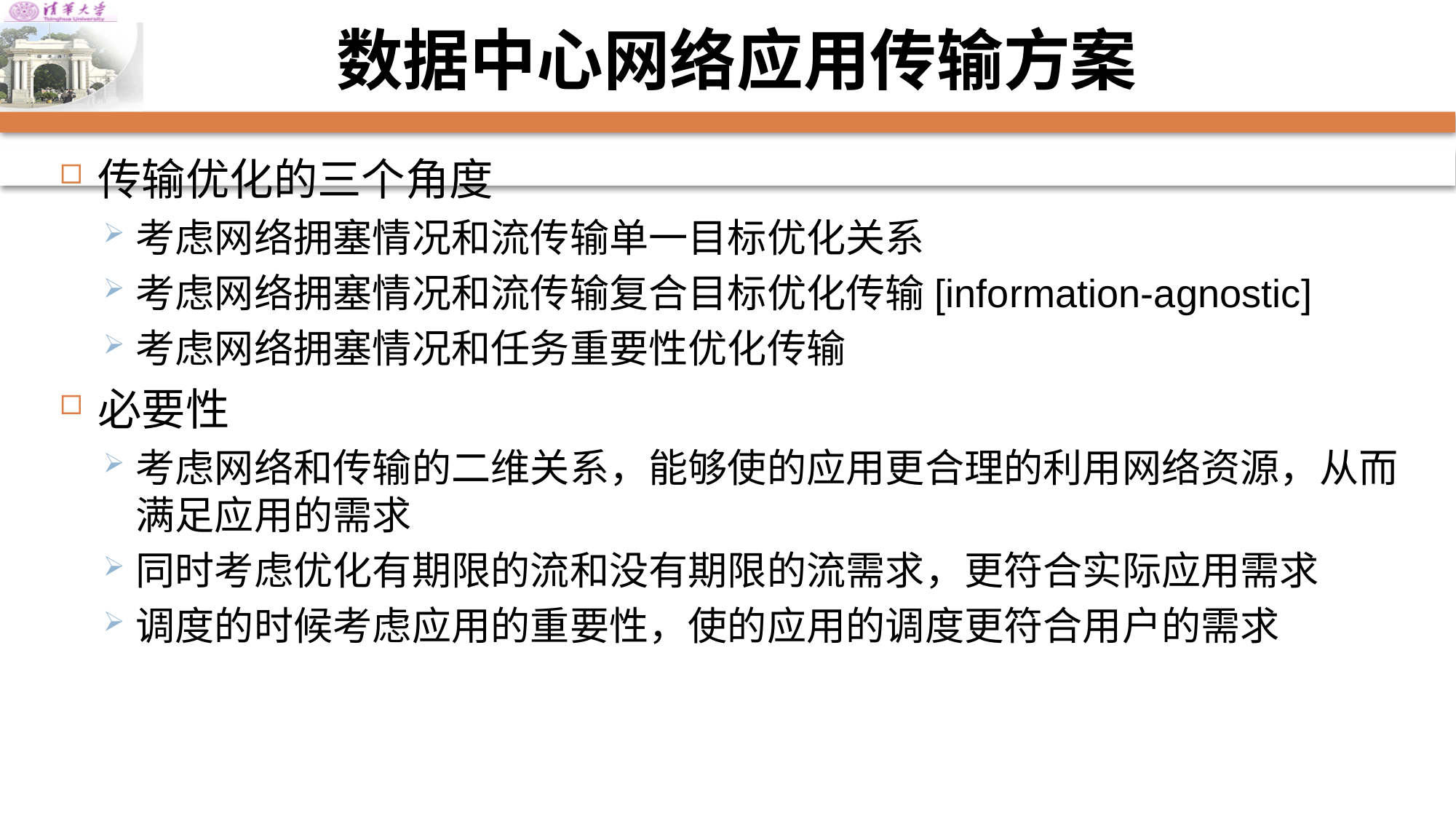

# 数据中心网络应用传输方案
传输优化的三个角度
考虑网络拥塞情况和流传输单一目标优化关系
考虑网络拥塞情况和流传输复合目标优化传输[information-agnostic]
考虑网络拥塞情况和任务重要性优化传输
必要性
考虑网络和传输的二维关系，能够使的应用更合理的利用网络资源，从而满足应用的需求
同时考虑优化有期限的流和没有期限的流需求，更符合实际应用需求
调度的时候考虑应用的重要性，使的应用的调度更符合用户的需求